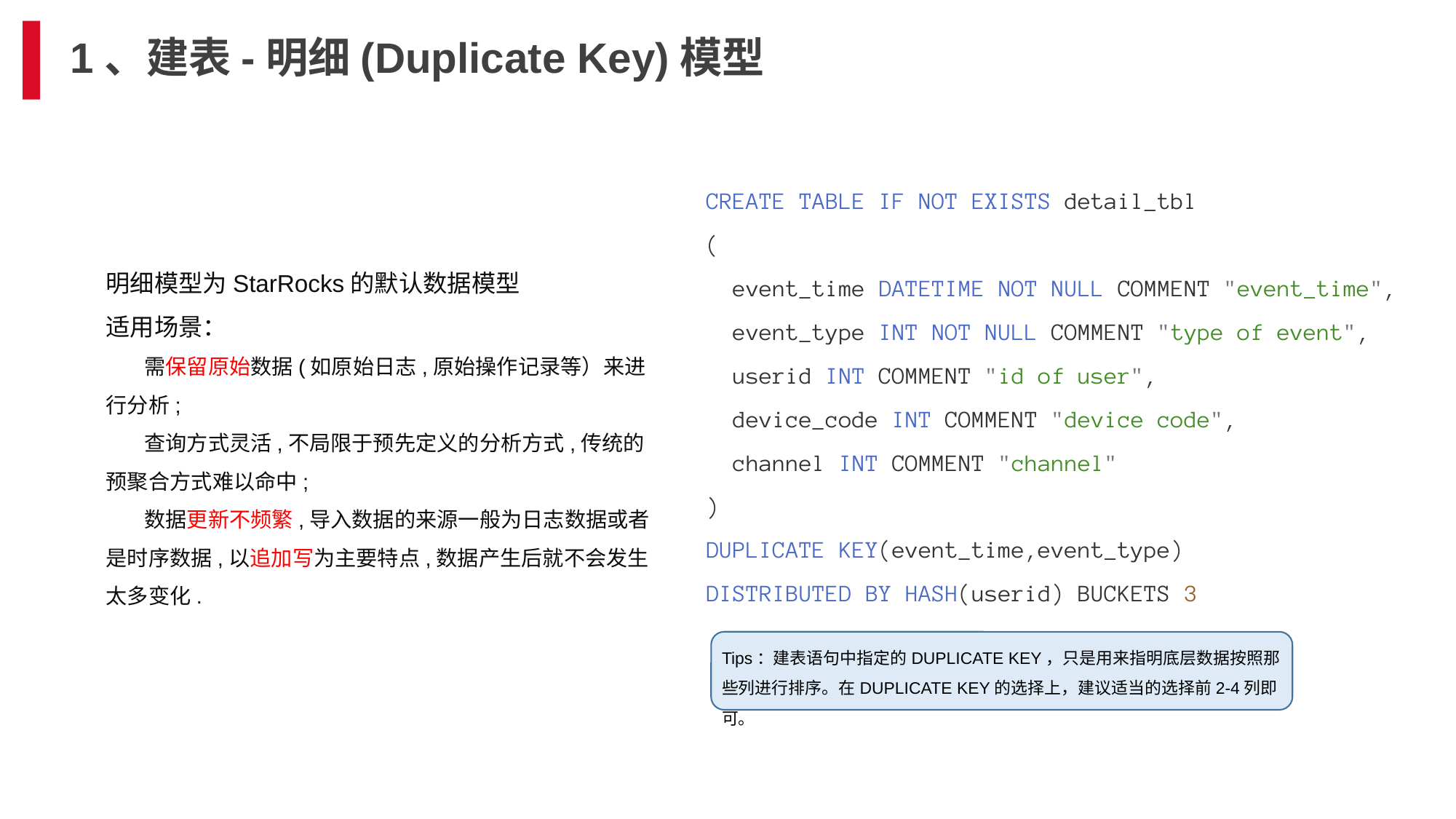

# 1、建表-明细(Duplicate Key)模型
CREATE TABLE IF NOT EXISTS detail_tbl
(
  event_time DATETIME NOT NULL COMMENT "event_time",
  event_type INT NOT NULL COMMENT "type of event",
  userid INT COMMENT "id of user",
  device_code INT COMMENT "device code",
  channel INT COMMENT "channel"
)
DUPLICATE KEY(event_time,event_type)
DISTRIBUTED BY HASH(userid) BUCKETS 3
明细模型为StarRocks的默认数据模型
适用场景：
       需保留原始数据(如原始日志,原始操作记录等）来进行分析;
       查询方式灵活,不局限于预先定义的分析方式,传统的预聚合方式难以命中;
       数据更新不频繁,导入数据的来源一般为日志数据或者是时序数据,以追加写为主要特点,数据产生后就不会发生太多变化.

Tips：建表语句中指定的DUPLICATE KEY，只是用来指明底层数据按照那些列进行排序。在DUPLICATE KEY的选择上，建议适当的选择前2-4列即可。